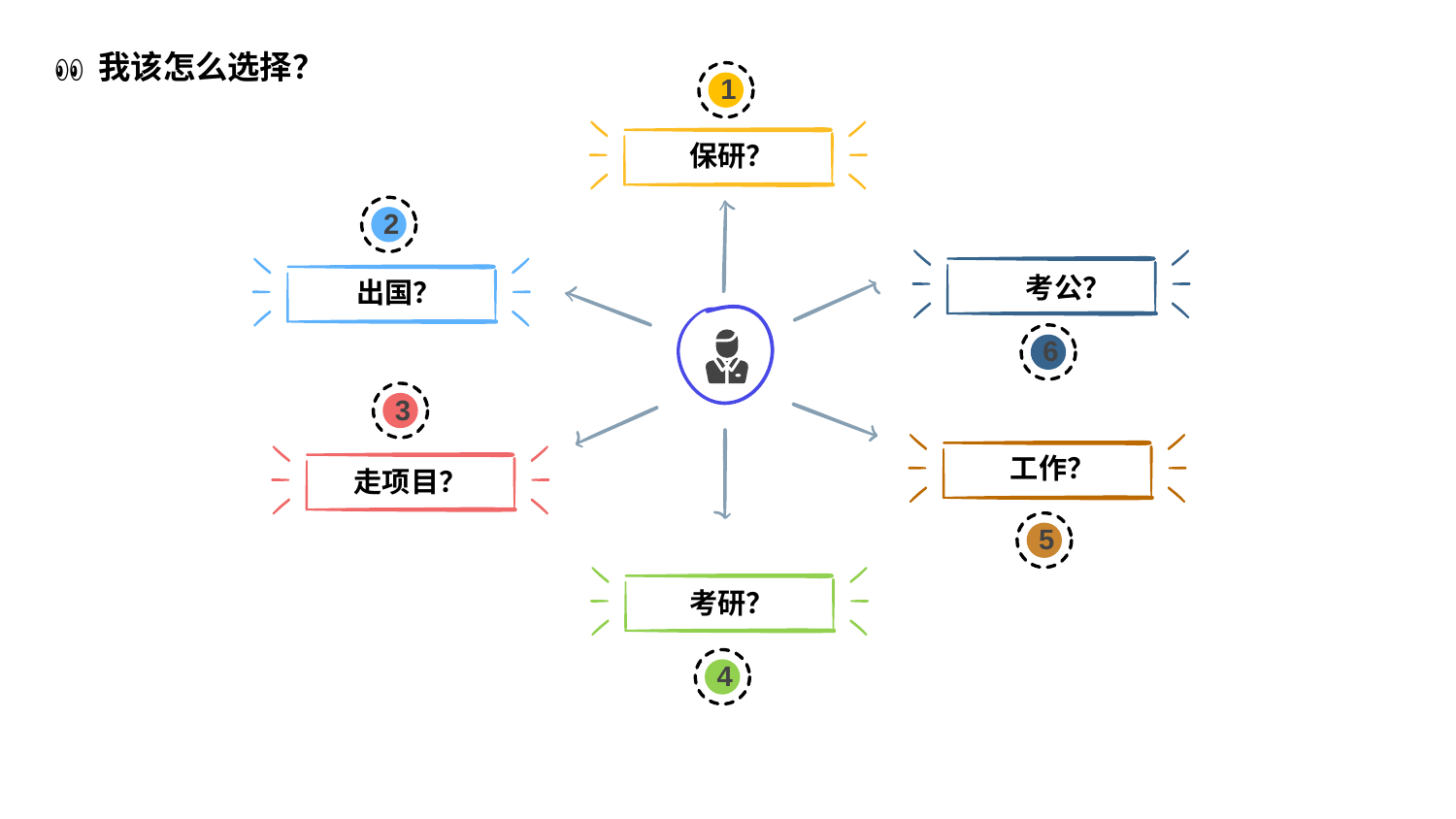

👀 我该怎么选择？

1

保研？

2

考公？
出国？

6

3

工作？

走项目？

5

考研？

4